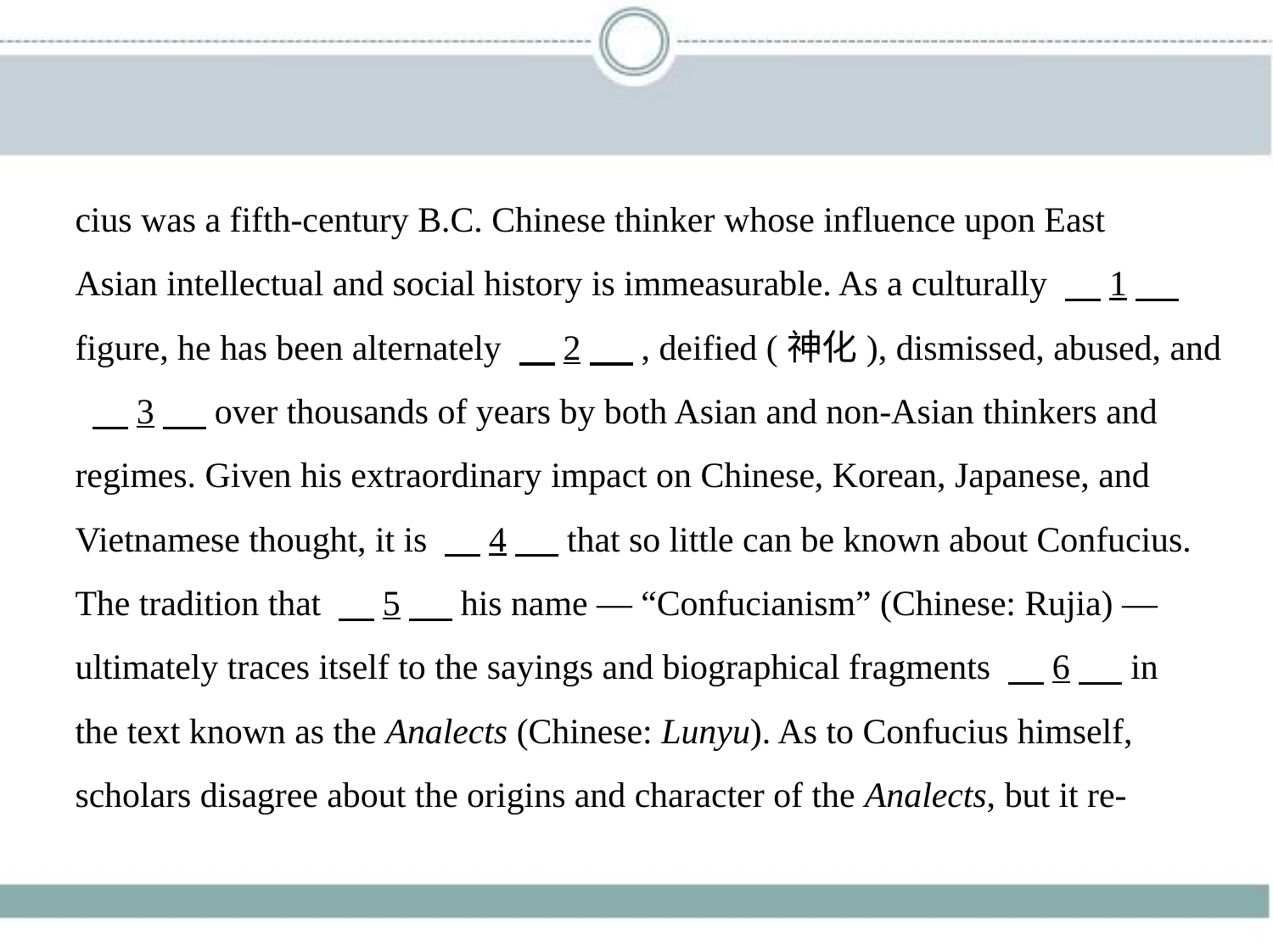

cius was a fifth-century B.C. Chinese thinker whose influence upon East
Asian intellectual and social history is immeasurable. As a culturally 　1　
figure, he has been alternately 　2　 , deified (神化), dismissed, abused, and
 　3　 over thousands of years by both Asian and non-Asian thinkers and
regimes. Given his extraordinary impact on Chinese, Korean, Japanese, and
Vietnamese thought, it is 　4　 that so little can be known about Confucius.
The tradition that 　5　 his name — “Confucianism” (Chinese: Rujia) —
ultimately traces itself to the sayings and biographical fragments 　6　 in
the text known as the Analects (Chinese: Lunyu). As to Confucius himself,
scholars disagree about the origins and character of the Analects, but it re-